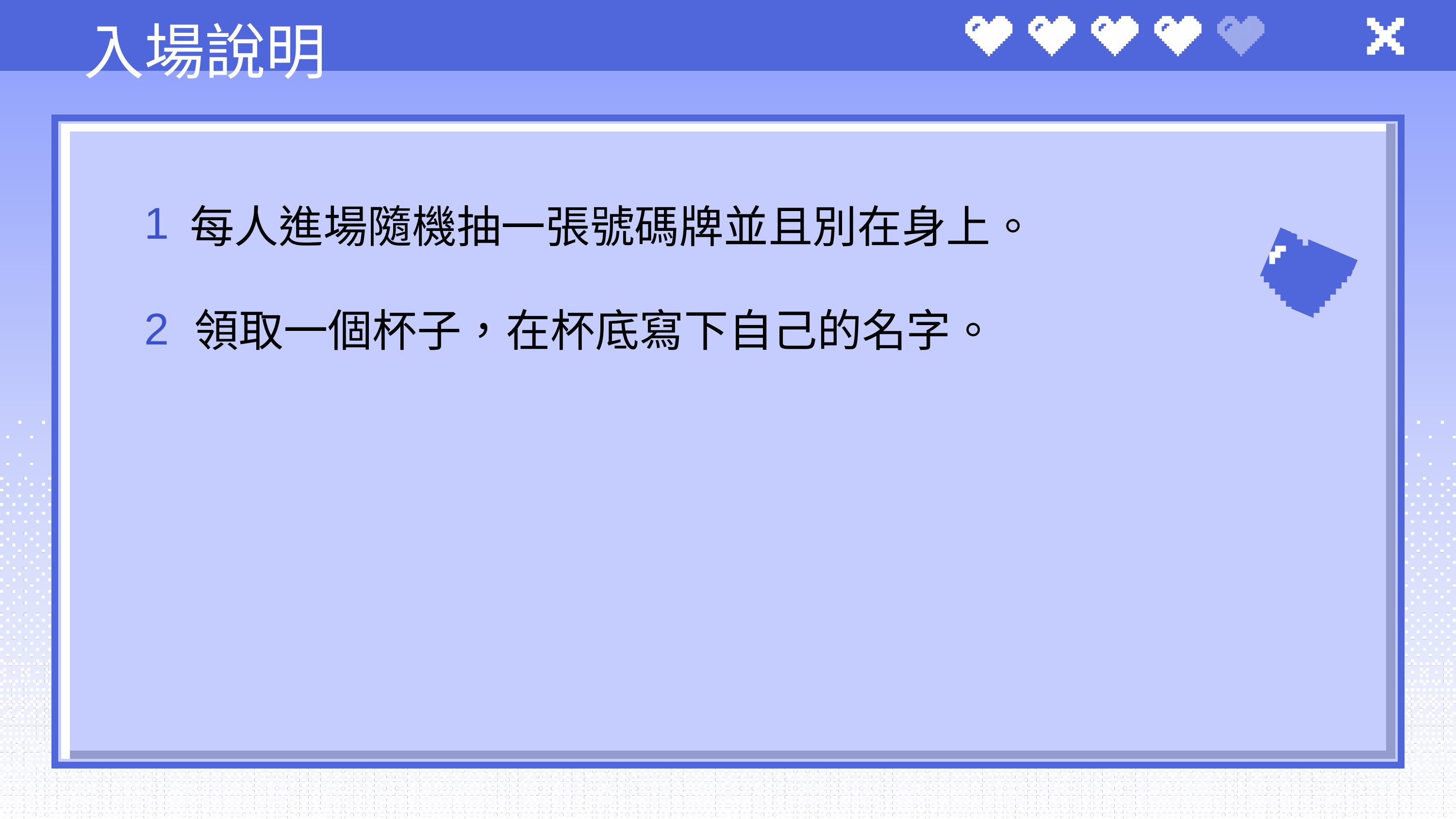

入場說明

1
每人進場隨機抽一張號碼牌並且別在身上。

2
領取一個杯子，在杯底寫下自己的名字。